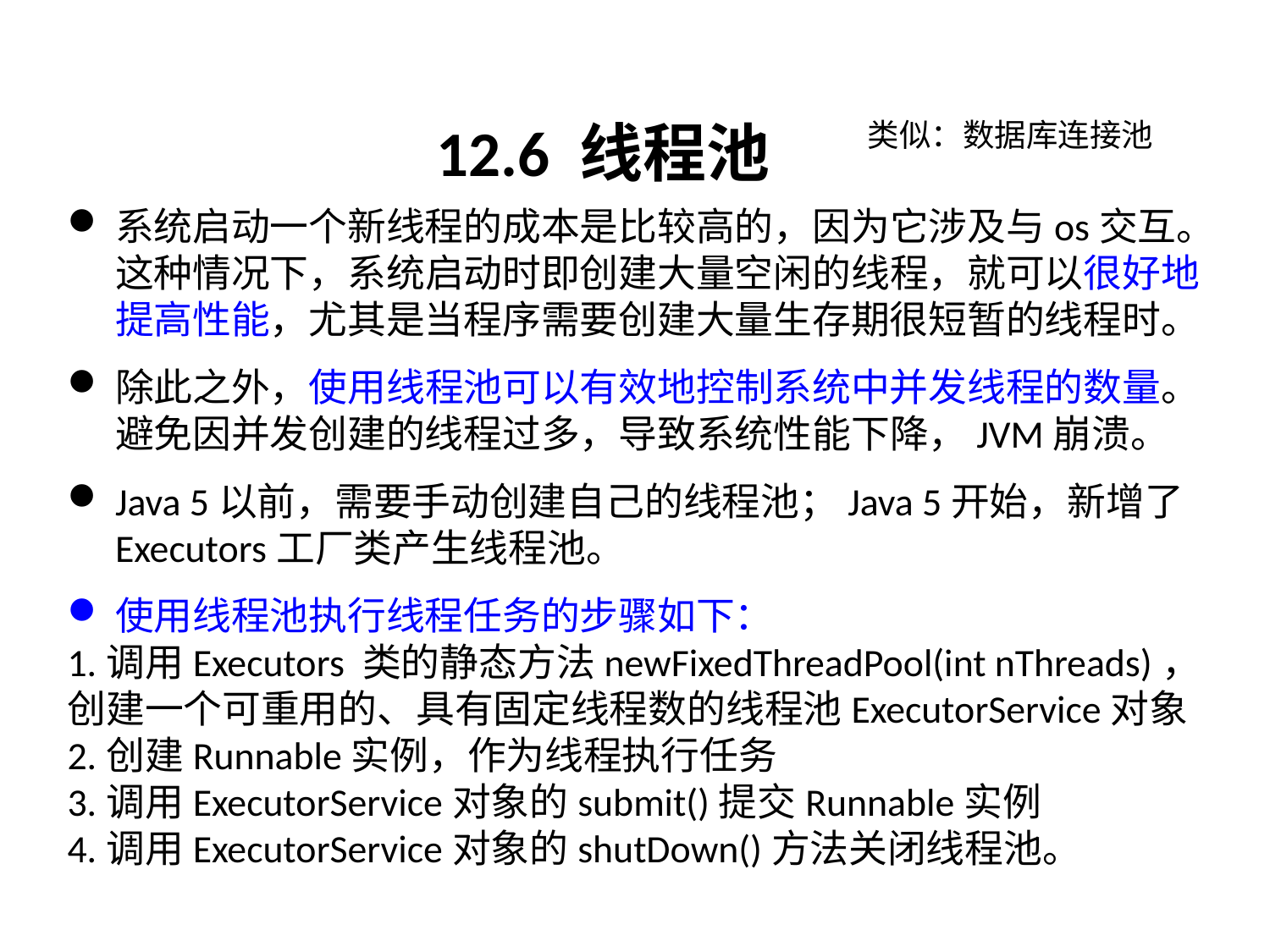

# 12.6 线程池
类似：数据库连接池
系统启动一个新线程的成本是比较高的，因为它涉及与os交互。这种情况下，系统启动时即创建大量空闲的线程，就可以很好地提高性能，尤其是当程序需要创建大量生存期很短暂的线程时。
除此之外，使用线程池可以有效地控制系统中并发线程的数量。避免因并发创建的线程过多，导致系统性能下降，JVM崩溃。
Java 5以前，需要手动创建自己的线程池；Java 5开始，新增了Executors工厂类产生线程池。
使用线程池执行线程任务的步骤如下：
1.调用Executors 类的静态方法newFixedThreadPool(int nThreads)，创建一个可重用的、具有固定线程数的线程池ExecutorService对象
2.创建Runnable实例，作为线程执行任务
3.调用ExecutorService对象的submit()提交Runnable实例
4.调用ExecutorService对象的shutDown()方法关闭线程池。